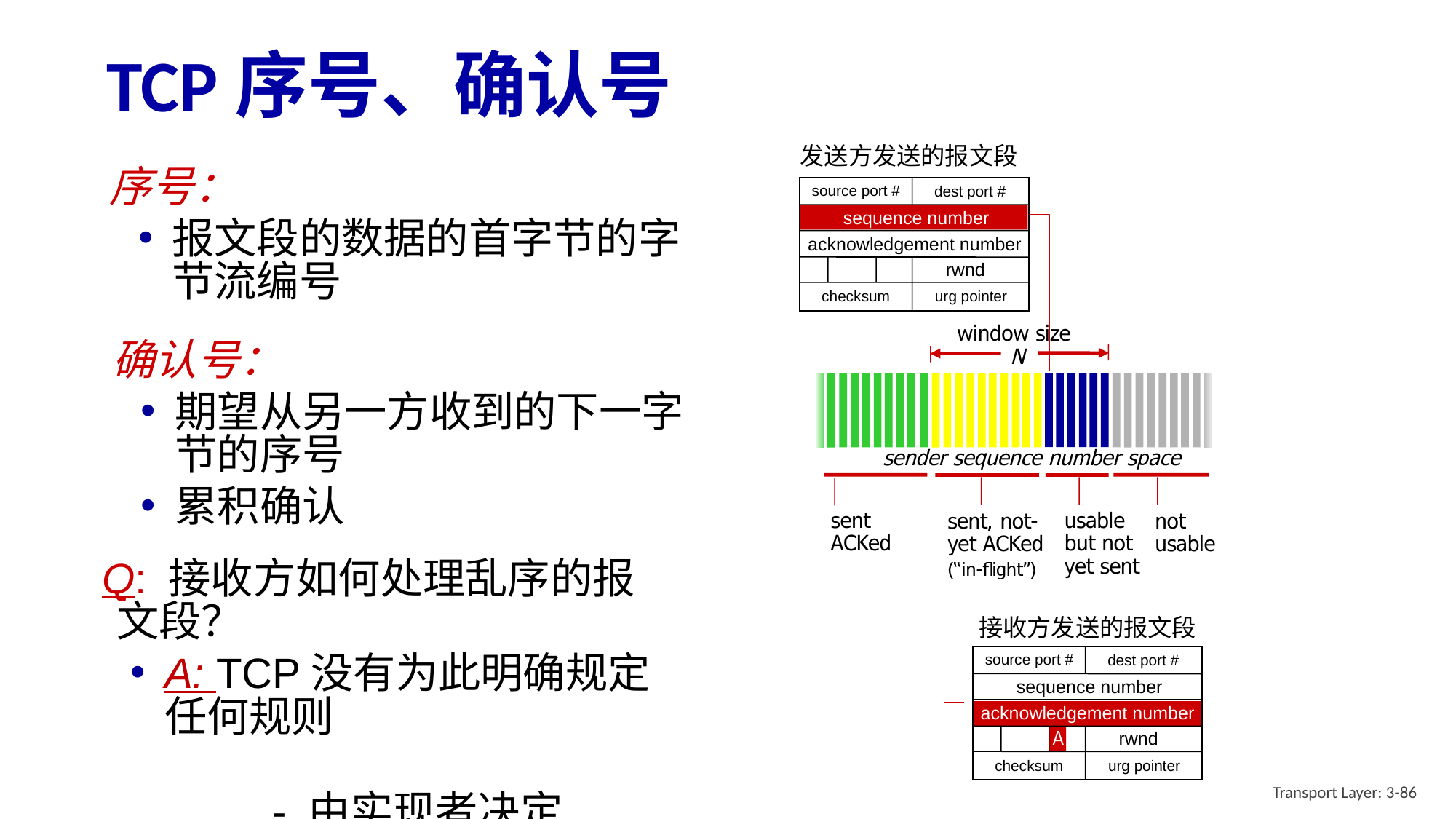

# TCP序号、确认号
发送方发送的报文段
source port #
dest port #

sequence number

acknowledgement number

rwnd

checksum
urg pointer

序号：
报文段的数据的首字节的字节流编号
window size
 N
确认号：
期望从另一方收到的下一字节的序号
累积确认

sender sequence number space

接收方发送的报文段
source port #
dest port #

sequence number

acknowledgement number

rwnd

checksum
urg pointer

sent
ACKed
usable
but not
yet sent
sent, not-yet ACKed
(“in-flight”)
not
usable
Q: 接收方如何处理乱序的报文段？
A: TCP没有为此明确规定任何规则
            - 由实现者决定
A

Transport Layer: 3-86